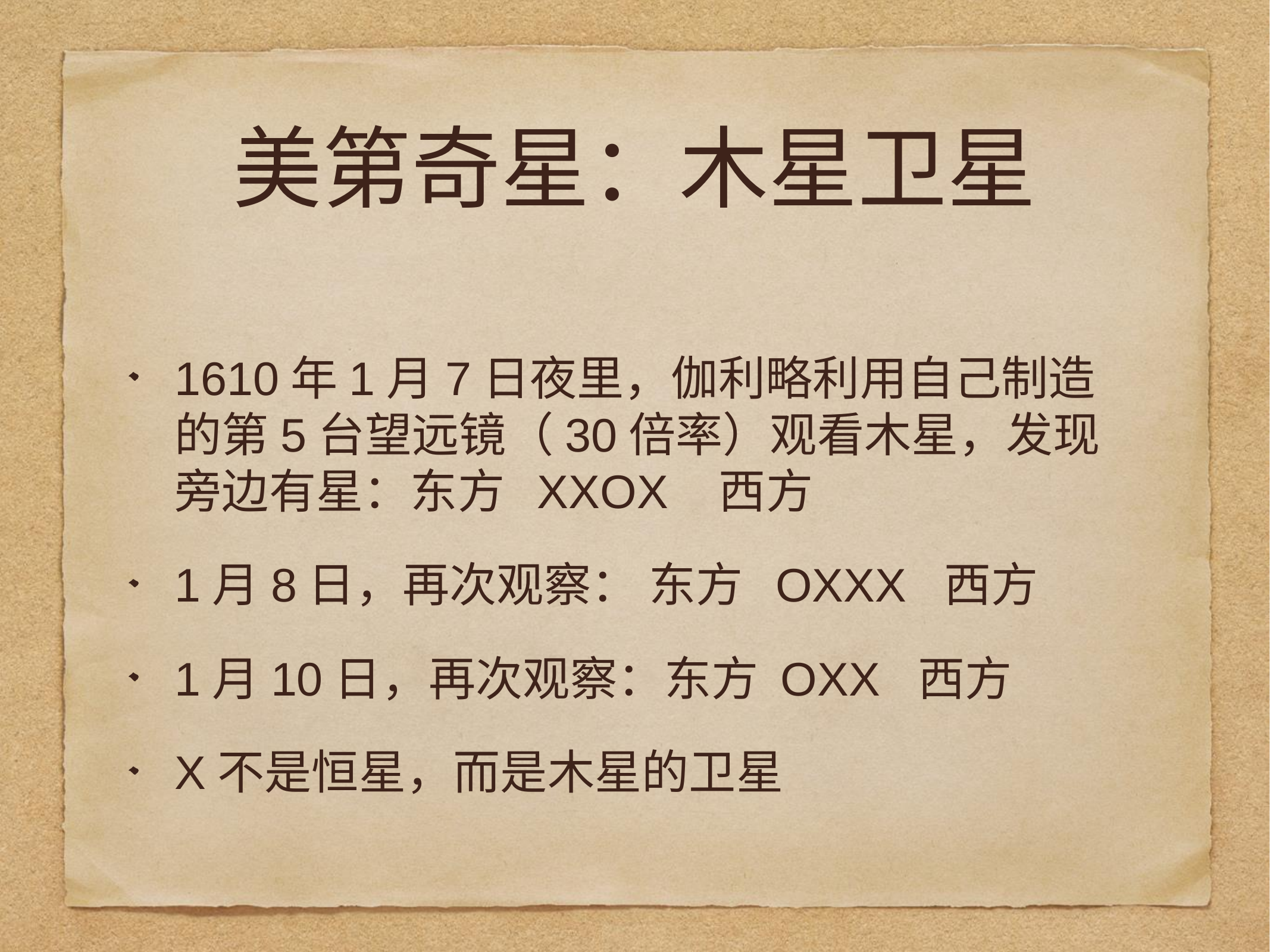

# 美第奇星：木星卫星
1610年1月7日夜里，伽利略利用自己制造的第5台望远镜（30倍率）观看木星，发现旁边有星：东方  XXOX   西方
1月8日，再次观察： 东方  OXXX  西方
1月10日，再次观察：东方 OXX  西方
X不是恒星，而是木星的卫星